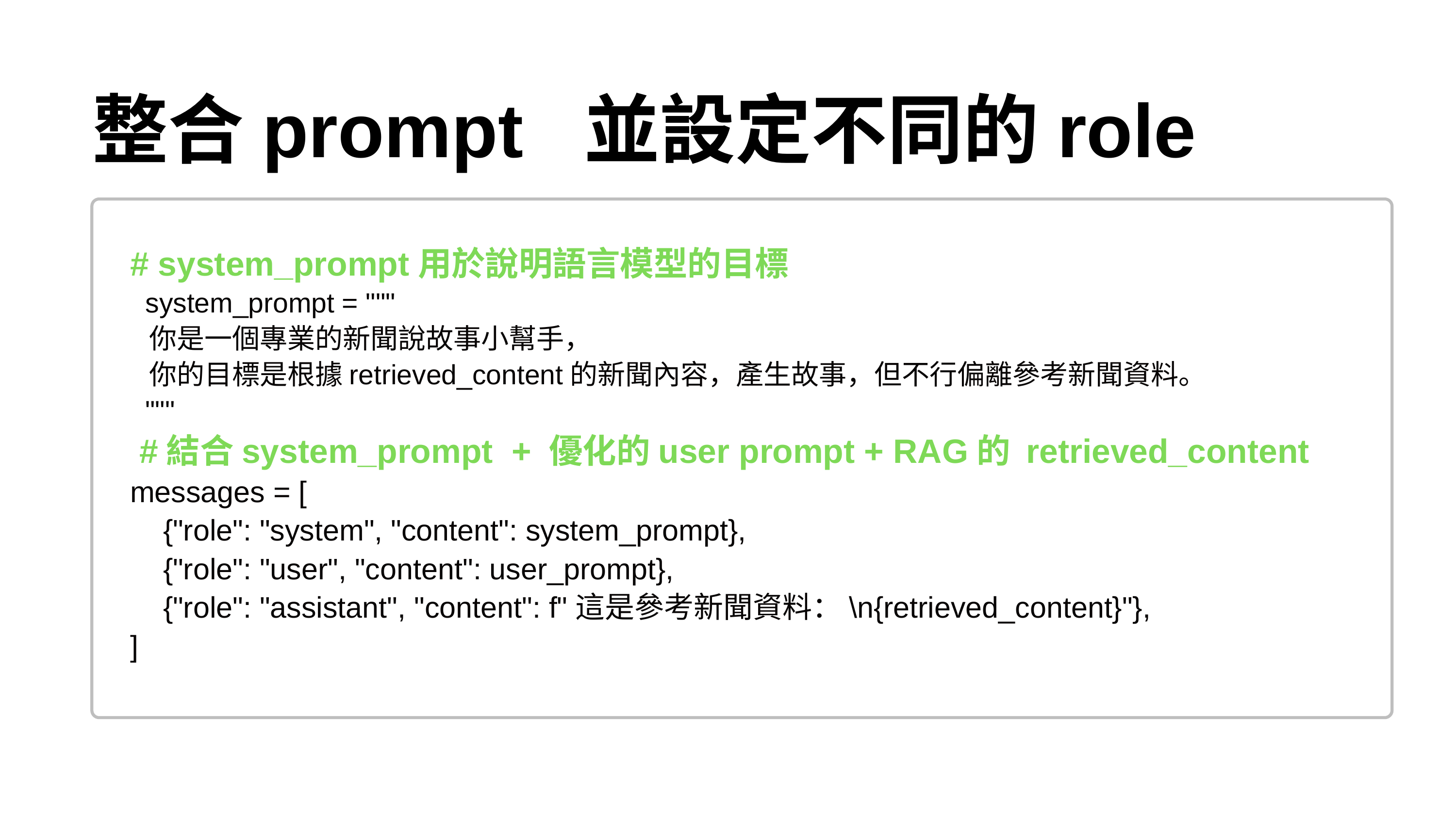

整合prompt  並設定不同的role

# system_prompt用於說明語言模型的目標
  system_prompt = """
  你是一個專業的新聞說故事小幫手，
  你的目標是根據retrieved_content的新聞內容，產生故事，但不行偏離參考新聞資料。
  """
 #結合system_prompt  + 優化的user prompt + RAG的 retrieved_content
messages = [
    {"role": "system", "content": system_prompt},
    {"role": "user", "content": user_prompt},
    {"role": "assistant", "content": f"這是參考新聞資料：\n{retrieved_content}"},
]